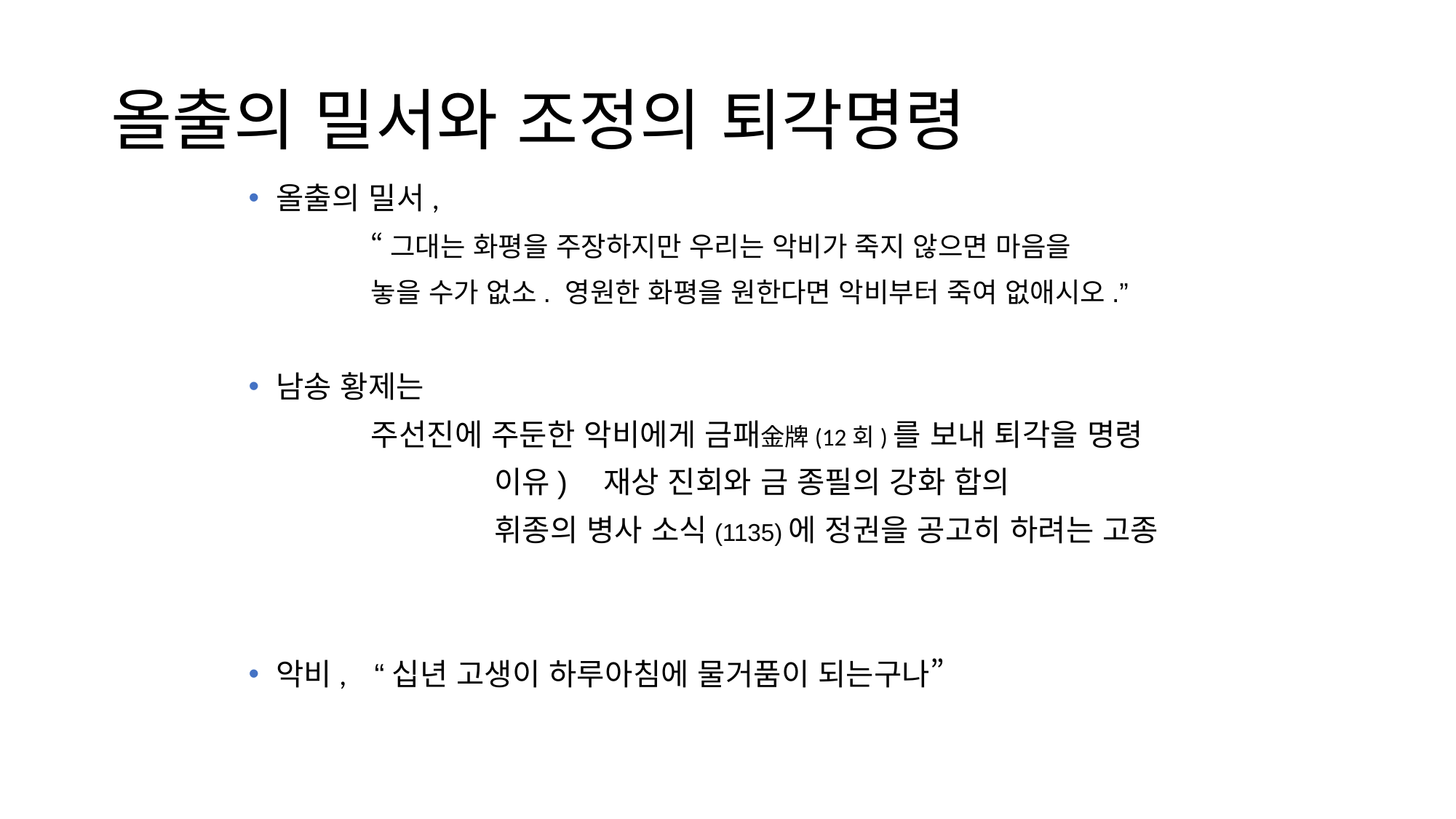

# 올출의 밀서와 조정의 퇴각명령
올출의 밀서,
	“그대는 화평을 주장하지만 우리는 악비가 죽지 않으면 마음을
	놓을 수가 없소. 영원한 화평을 원한다면 악비부터 죽여 없애시오.”

남송 황제는
	주선진에 주둔한 악비에게 금패金牌(12회)를 보내 퇴각을 명령
			이유)	재상 진회와 금 종필의 강화 합의
      		휘종의 병사 소식(1135)에 정권을 공고히 하려는 고종

악비,    “십년 고생이 하루아침에 물거품이 되는구나”